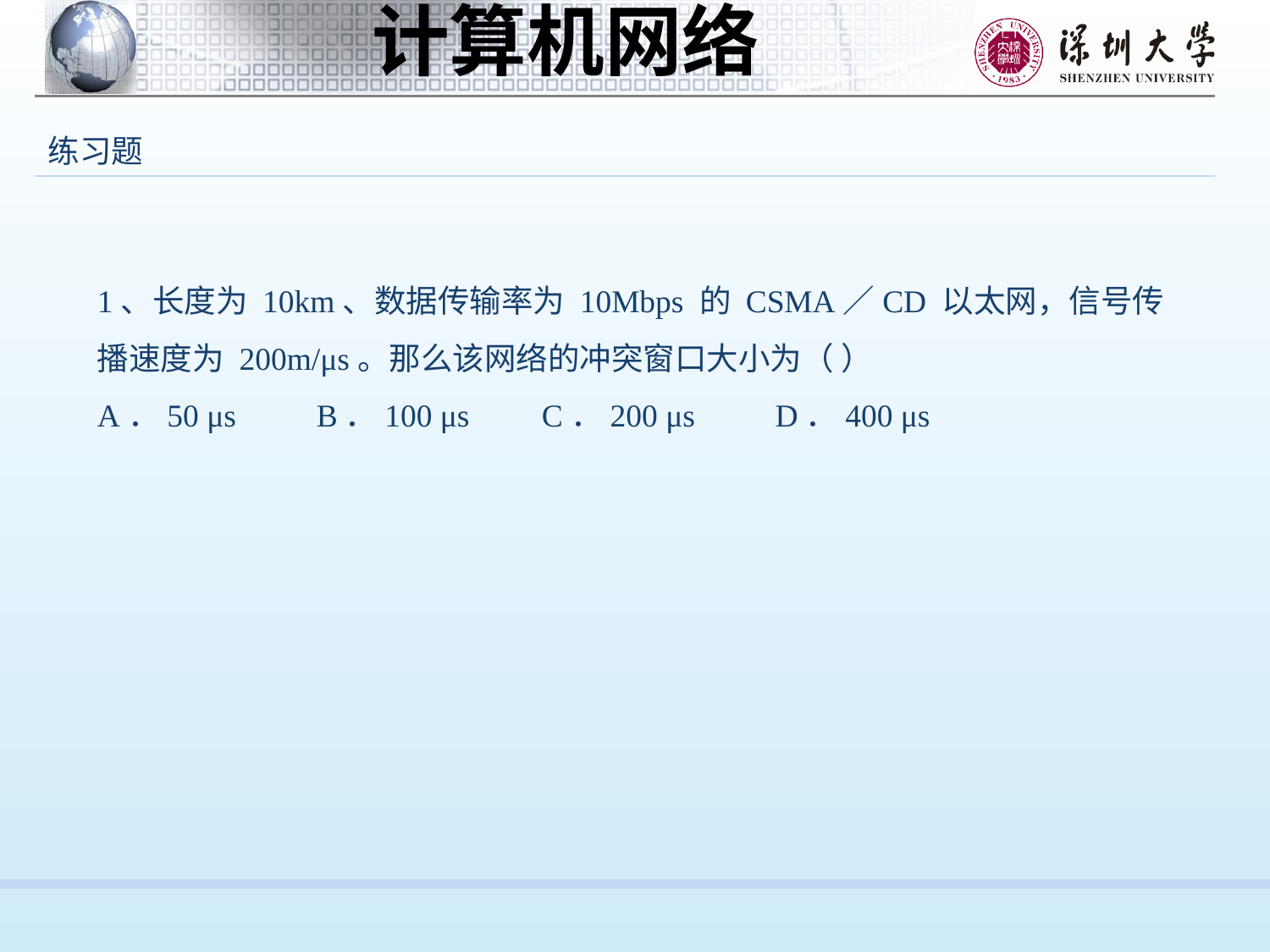

练习题
1、长度为 10km、数据传输率为 10Mbps 的 CSMA／CD 以太网，信号传播速度为 200m/μs。那么该网络的冲突窗口大小为（ ）
A．50 μs          B．100 μs         C．200 μs          D．400 μs